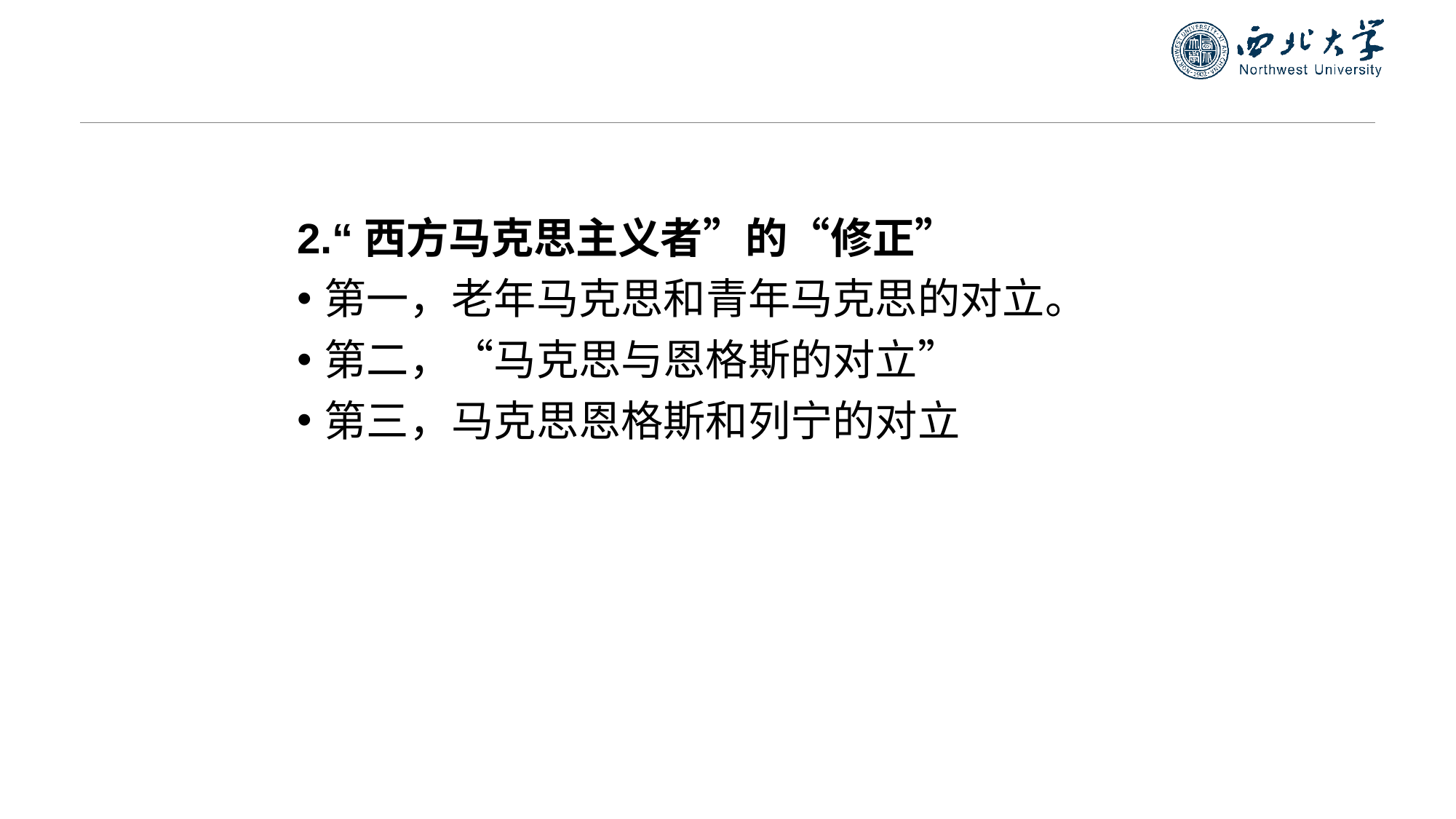

#
2.“西方马克思主义者”的“修正”
第一，老年马克思和青年马克思的对立。
第二，“马克思与恩格斯的对立”
第三，马克思恩格斯和列宁的对立